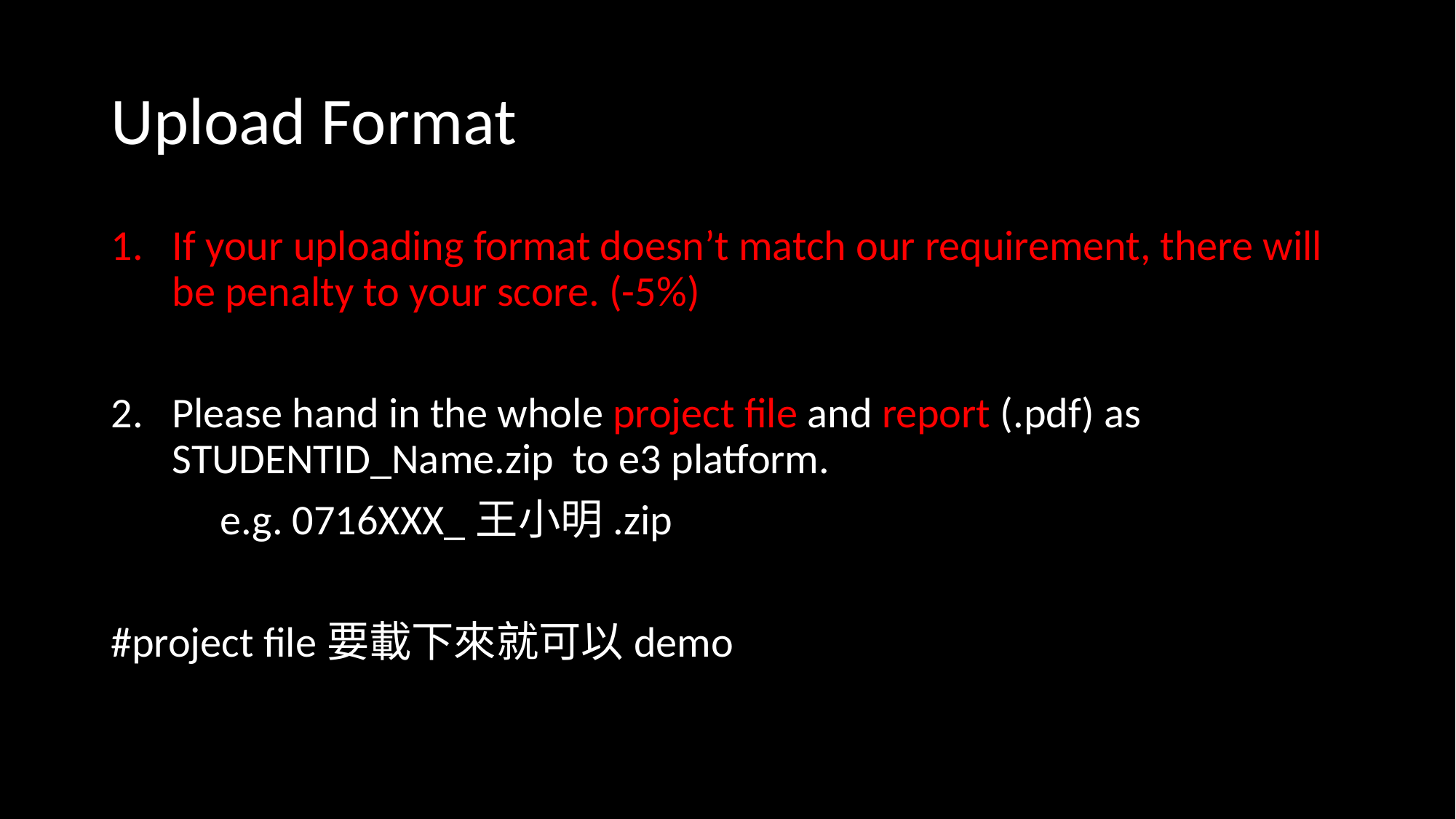

# Upload Format
If your uploading format doesn’t match our requirement, there will be penalty to your score. (-5%)

Please hand in the whole project file and report (.pdf) as STUDENTID_Name.zip ​ to e3 platform.
	e.g. 0716XXX_王小明.zip

#project file要載下來就可以demo